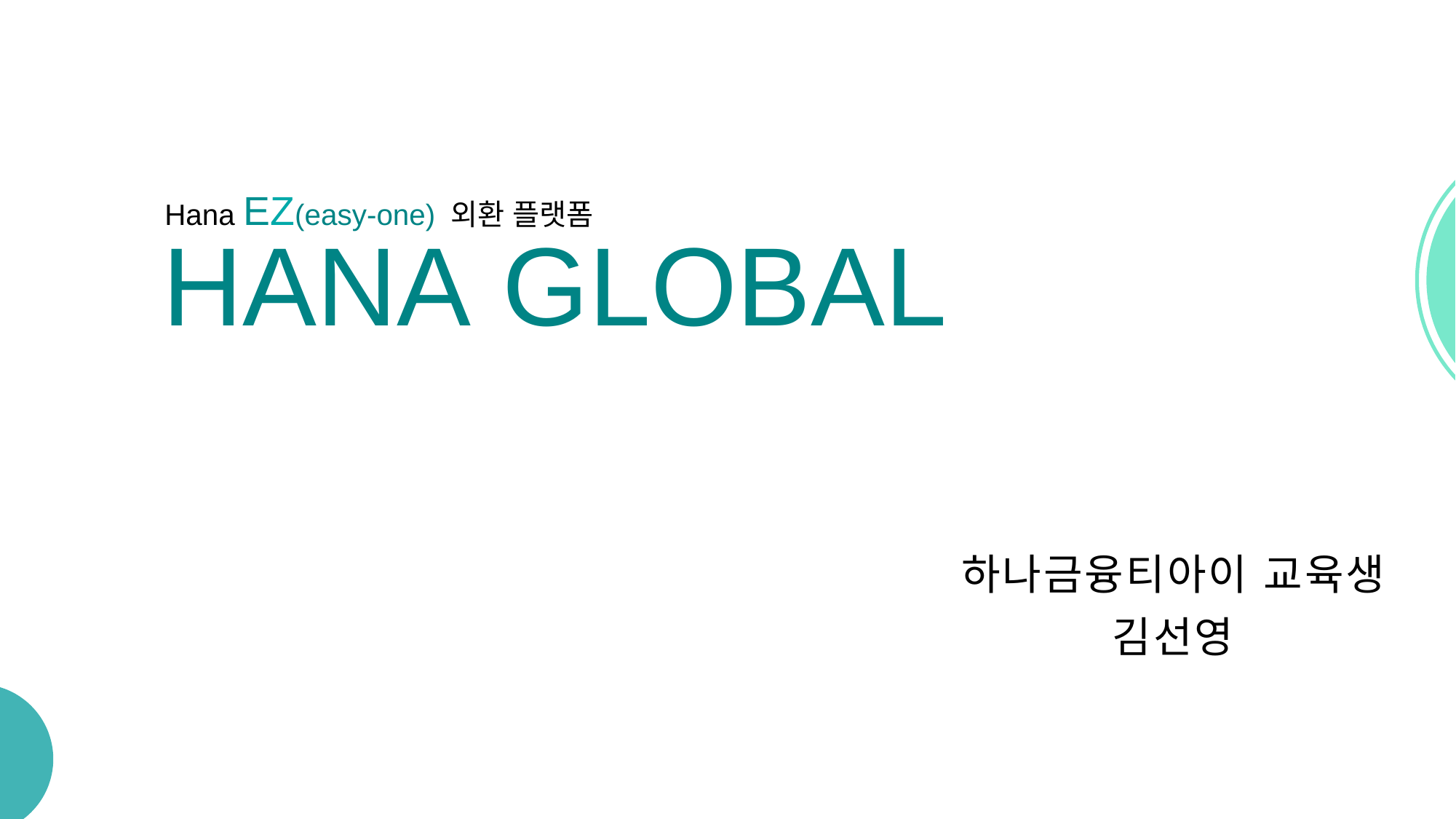

Hana EZ(easy-one) 외환 플랫폼
HANA GLOBAL
하나금융티아이 교육생
김선영

1